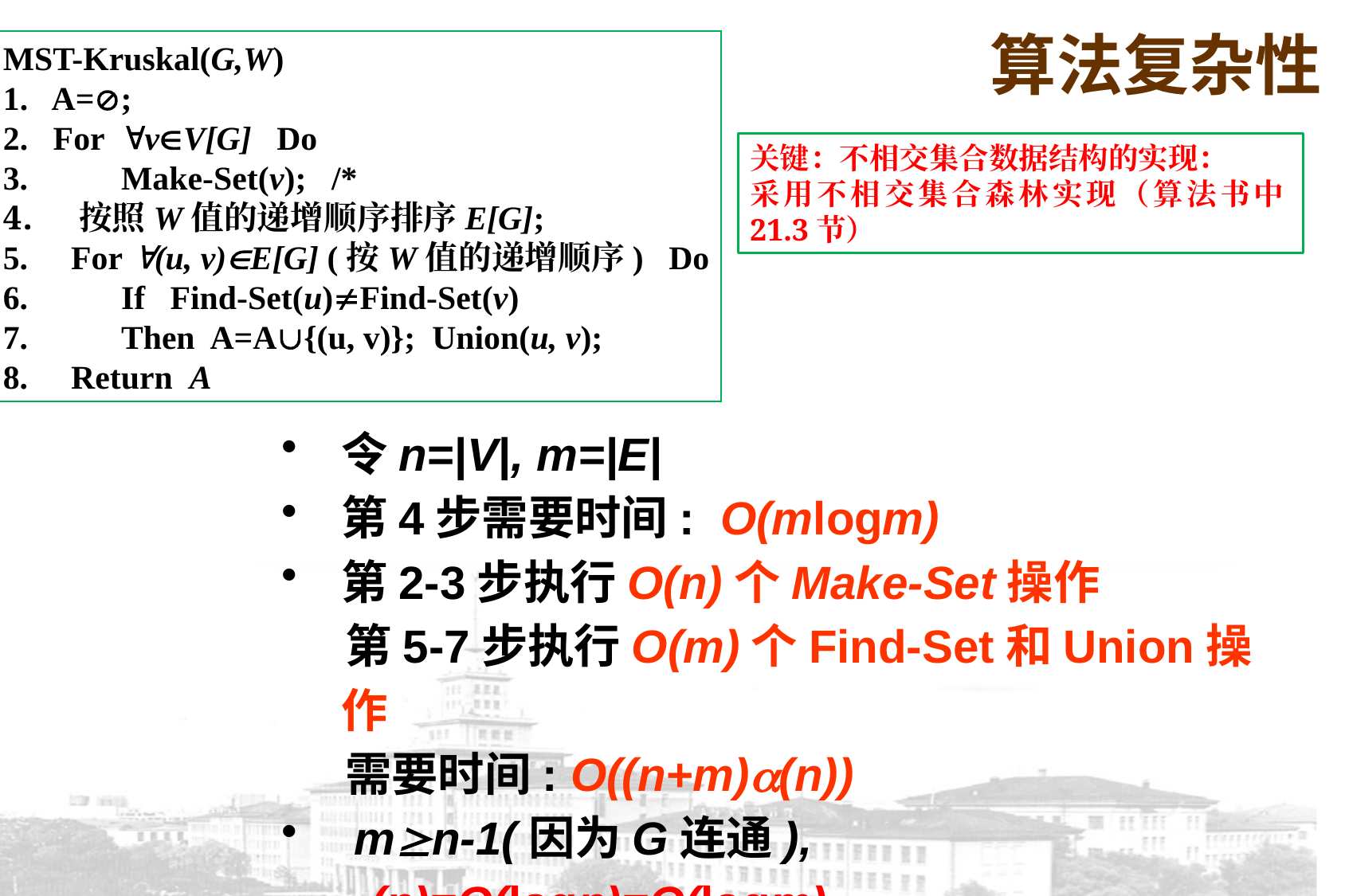

算法复杂性
MST-Kruskal(G,W)
1.   A=∅;
2.   For  ∀v∈V[G]   Do
       Make-Set(v);   /*
 按照W值的递增顺序排序E[G];
 For ∀(u, v)∈E[G] (按W值的递增顺序)   Do
       If   Find-Set(u)≠Find-Set(v)
       Then  A=A∪{(u, v)};  Union(u, v);
 Return  A
关键：不相交集合数据结构的实现：
采用不相交集合森林实现（算法书中21.3节）
令n=|V|, m=|E|
第4步需要时间:  O(mlogm)
第2-3步执行O(n)个Make-Set操作
     第5-7步执行O(m)个Find-Set和Union操作
     需要时间: O((n+m)α(n))
 m≥n-1(因为G连通), α(n)=O(logn)=O(logm)
总时间复杂性：O(mlogm)